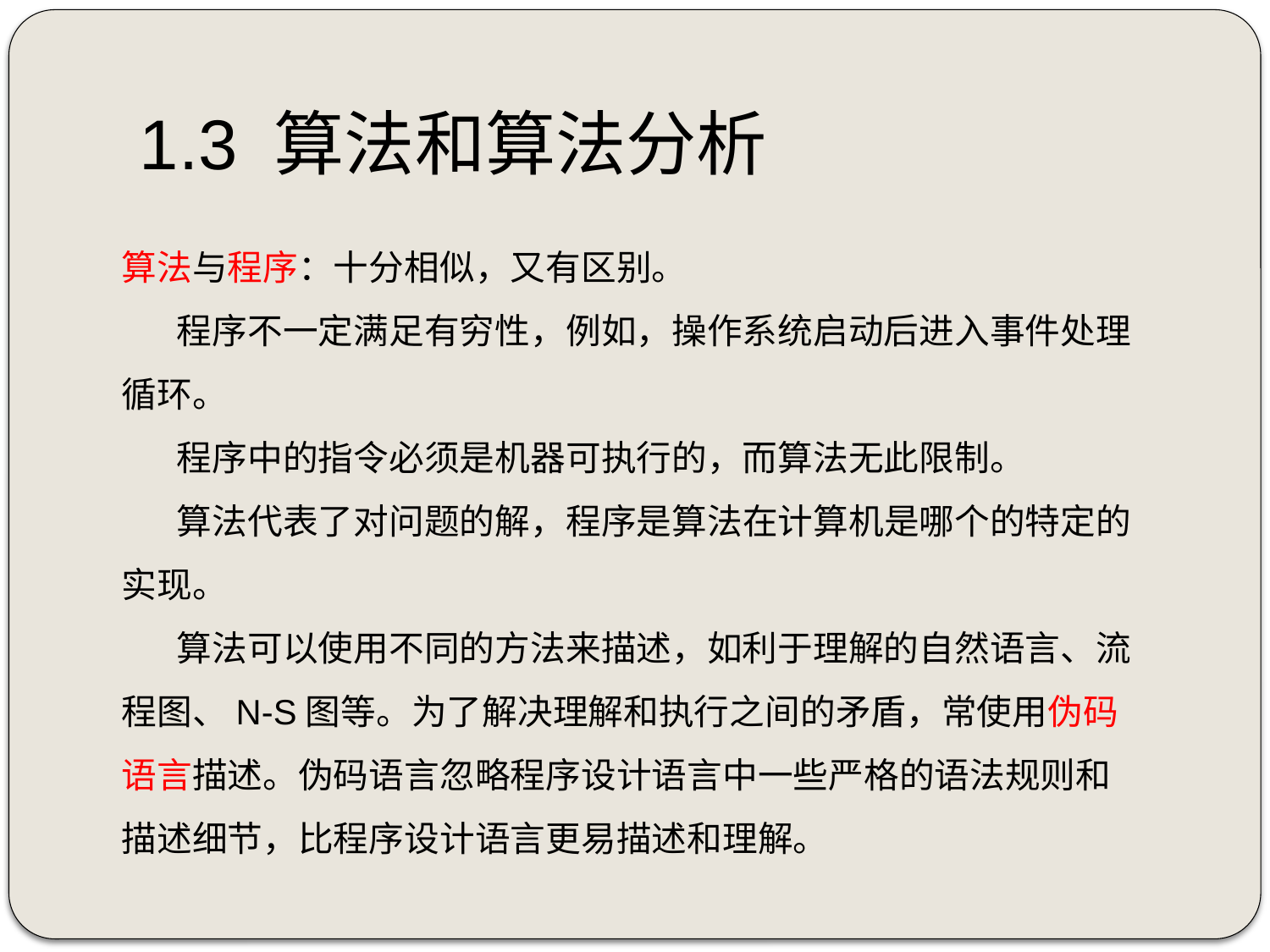

# 1.3 算法和算法分析
算法与程序：十分相似，又有区别。
      程序不一定满足有穷性，例如，操作系统启动后进入事件处理循环。
      程序中的指令必须是机器可执行的，而算法无此限制。
      算法代表了对问题的解，程序是算法在计算机是哪个的特定的实现。
      算法可以使用不同的方法来描述，如利于理解的自然语言、流程图、N-S图等。为了解决理解和执行之间的矛盾，常使用伪码语言描述。伪码语言忽略程序设计语言中一些严格的语法规则和描述细节，比程序设计语言更易描述和理解。